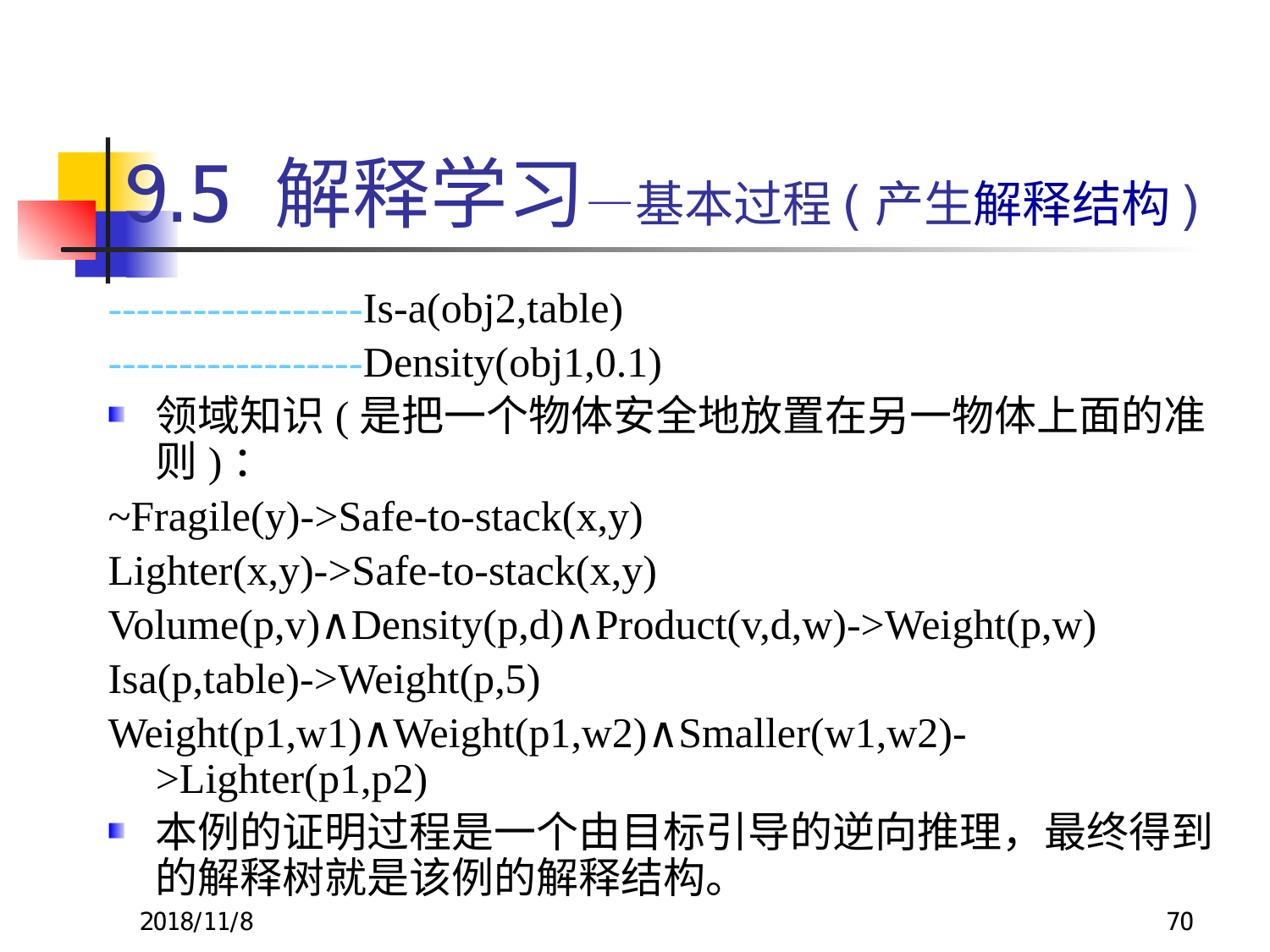

# 9.5 解释学习—基本过程(产生解释结构)
------------------Is-a(obj2,table)
------------------Density(obj1,0.1)
领域知识(是把一个物体安全地放置在另一物体上面的准则)：
~Fragile(y)->Safe-to-stack(x,y)
Lighter(x,y)->Safe-to-stack(x,y)
Volume(p,v)∧Density(p,d)∧Product(v,d,w)->Weight(p,w)
Isa(p,table)->Weight(p,5)
Weight(p1,w1)∧Weight(p1,w2)∧Smaller(w1,w2)->Lighter(p1,p2)
本例的证明过程是一个由目标引导的逆向推理，最终得到的解释树就是该例的解释结构。
2018/11/8
70